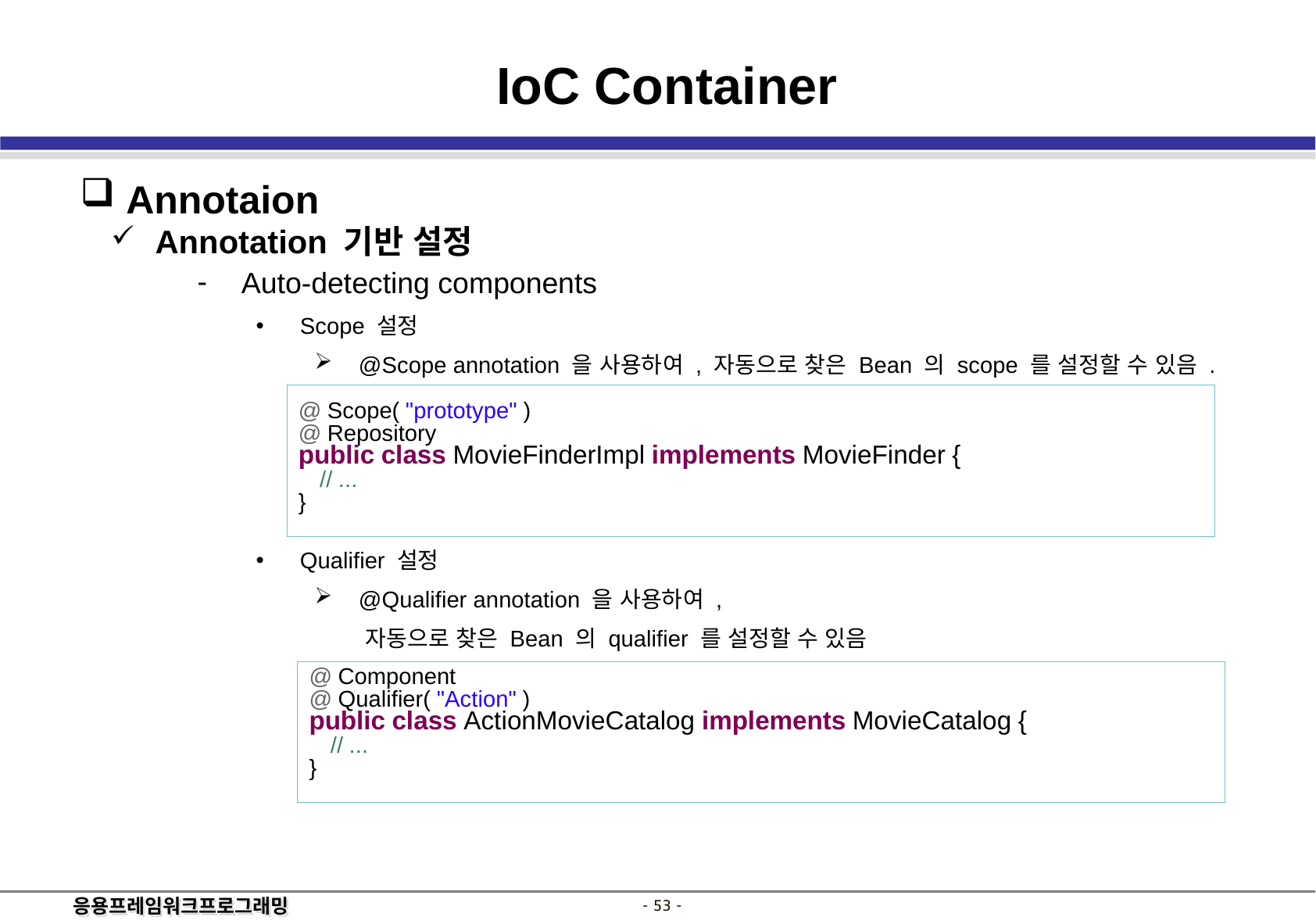

IoC Container
 Annotaion
  Annotation 기반 설정
Auto-detecting components
Scope 설정
@Scope annotation 을 사용하여 , 자동으로 찾은 Bean 의 scope 를 설정할 수 있음 .

Qualifier 설정
@Qualifier annotation 을 사용하여 ,
       자동으로 찾은 Bean 의 qualifier 를 설정할 수 있음
@ Scope( "prototype" )
@ Repository
public class MovieFinderImpl implements MovieFinder {
	// ...
}

@ Component
@ Qualifier( "Action" )
public class ActionMovieCatalog implements MovieCatalog {
	// ...
}

- 53 -